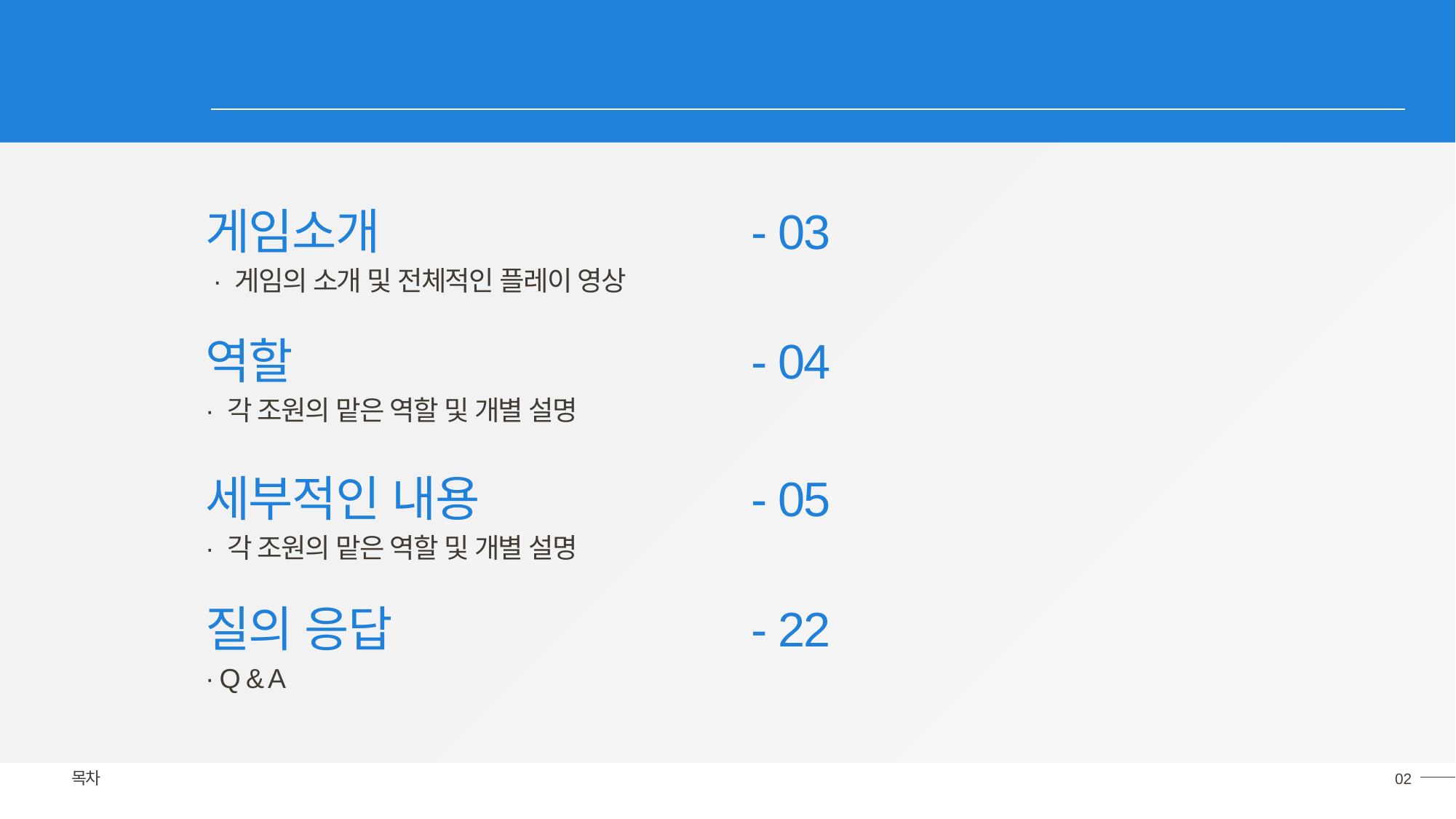

목차
게임소개				- 03
 · 게임의 소개 및 전체적인 플레이 영상

역할					- 04
· 각 조원의 맡은 역할 및 개별 설명

세부적인 내용			- 05
· 각 조원의 맡은 역할 및 개별 설명

질의 응답				- 22
· Q & A
02
목차